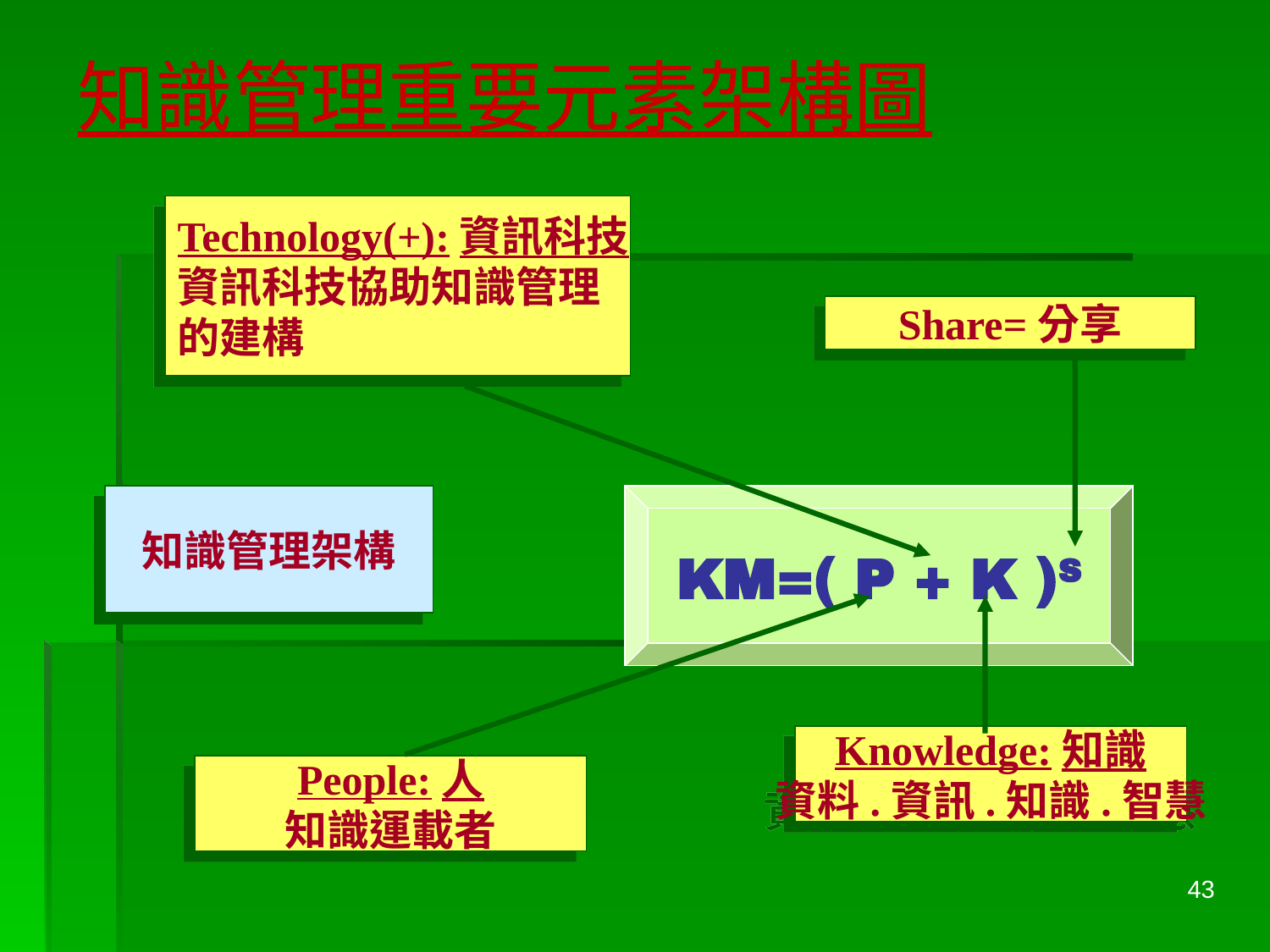

# 知識管理重要元素架構圖
Technology(+):資訊科技
資訊科技協助知識管理
的建構
Share=分享

知識管理架構
KM=( P + K )S

Knowledge:知識
資料.資訊.知識.智慧
People:人
知識運載者
43